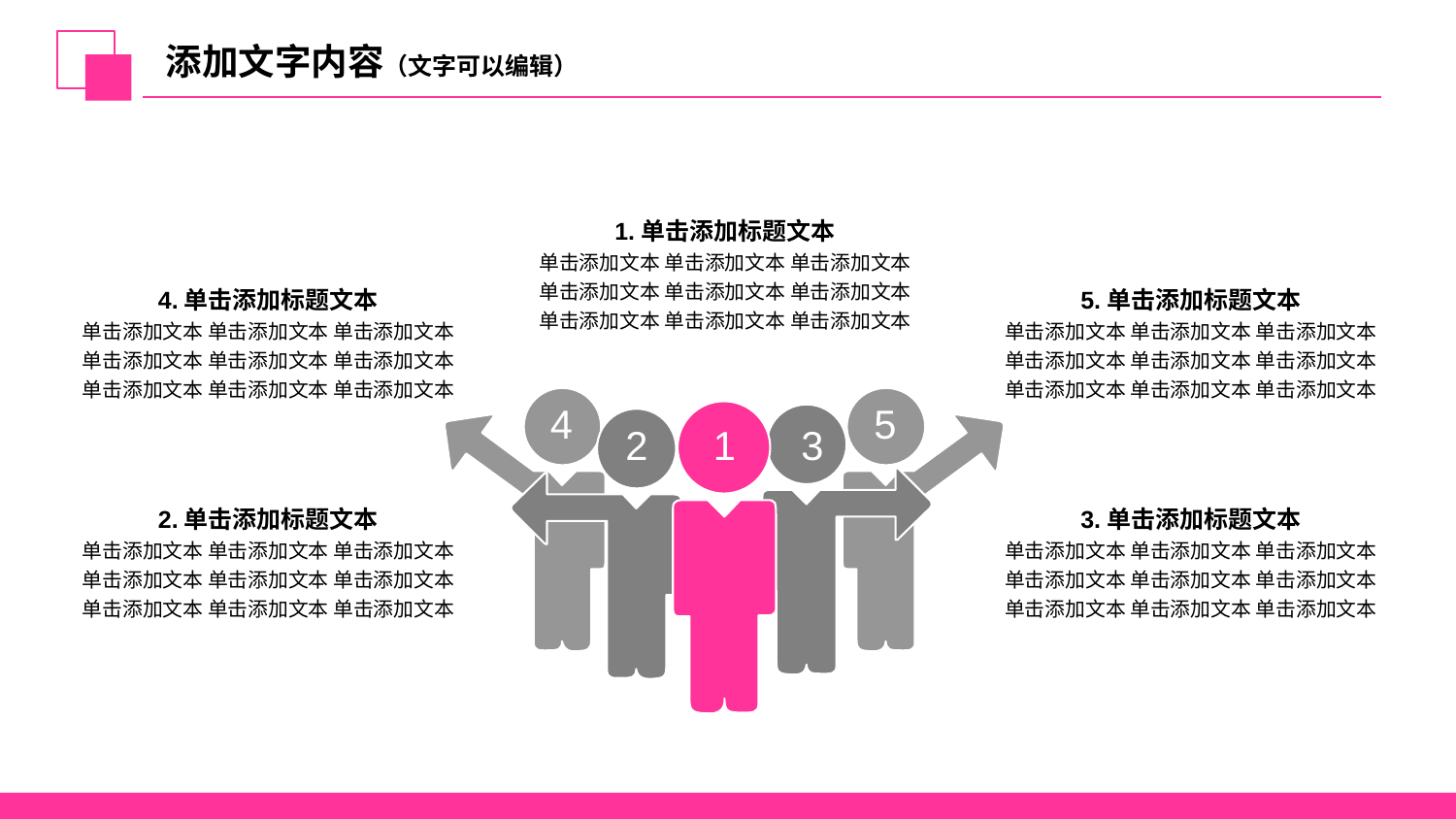

添加文字内容（文字可以编辑）
1.单击添加标题文本
单击添加文本 单击添加文本 单击添加文本
单击添加文本 单击添加文本 单击添加文本
单击添加文本 单击添加文本 单击添加文本
4.单击添加标题文本
单击添加文本 单击添加文本 单击添加文本
单击添加文本 单击添加文本 单击添加文本
单击添加文本 单击添加文本 单击添加文本
5.单击添加标题文本
单击添加文本 单击添加文本 单击添加文本
单击添加文本 单击添加文本 单击添加文本
单击添加文本 单击添加文本 单击添加文本

4
5

2
1
3
2.单击添加标题文本
单击添加文本 单击添加文本 单击添加文本
单击添加文本 单击添加文本 单击添加文本
单击添加文本 单击添加文本 单击添加文本
3.单击添加标题文本
单击添加文本 单击添加文本 单击添加文本
单击添加文本 单击添加文本 单击添加文本
单击添加文本 单击添加文本 单击添加文本